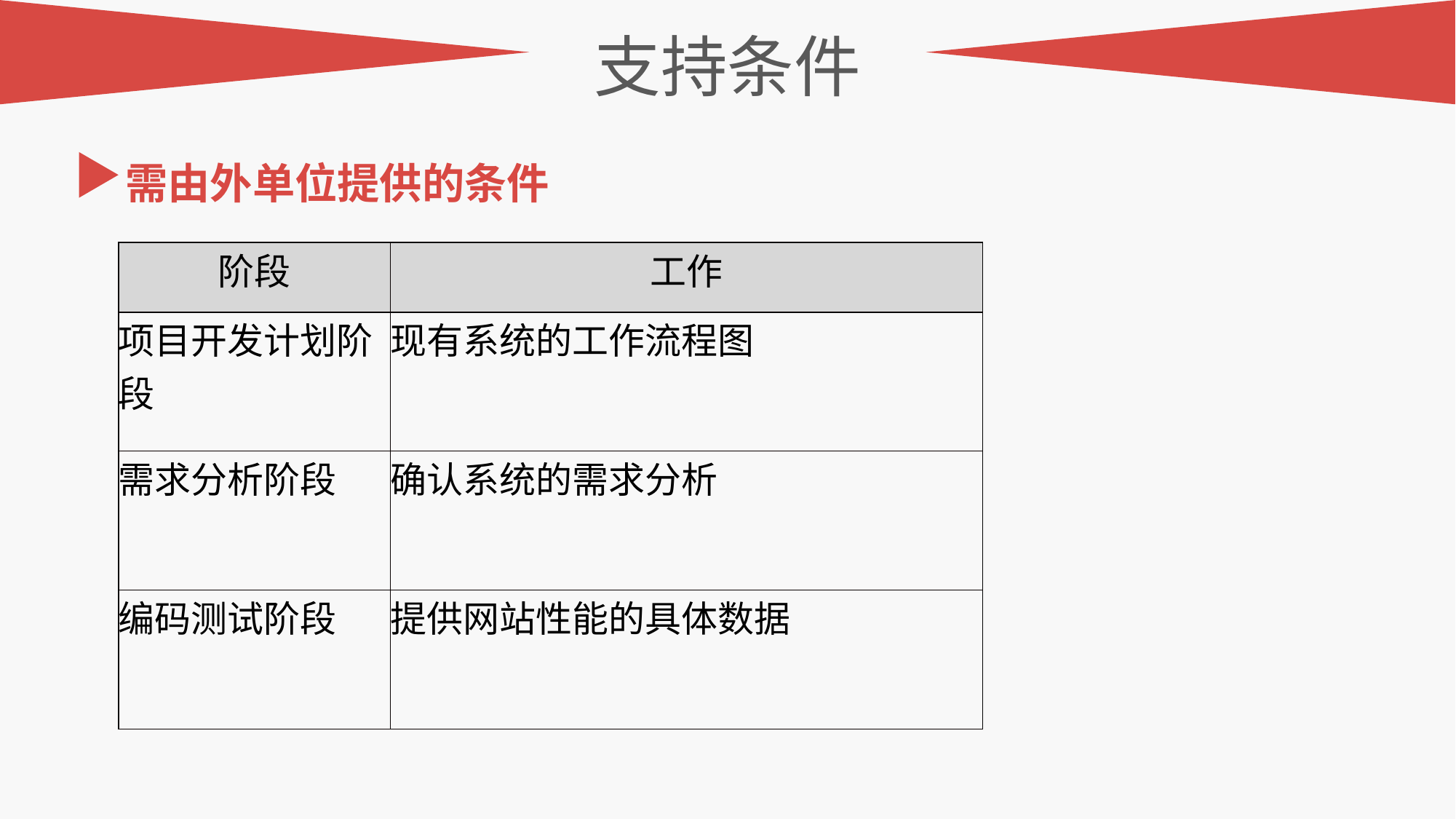

支持条件
需由外单位提供的条件

| 阶段 | 工作 |
| --- | --- |
| 项目开发计划阶段 | 现有系统的工作流程图 |
| 需求分析阶段 | 确认系统的需求分析 |
| 编码测试阶段 | 提供网站性能的具体数据 |